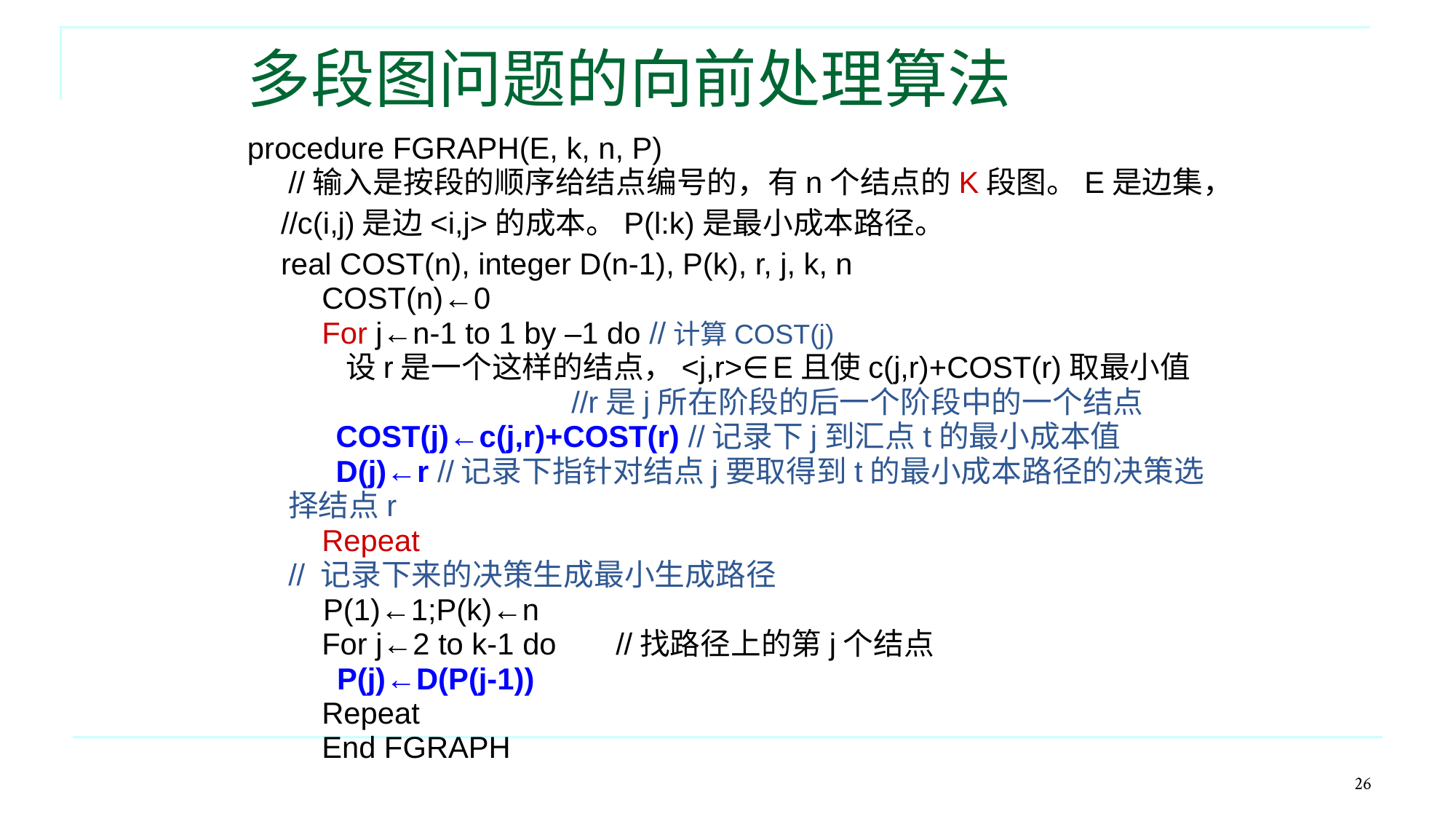

# 多段图问题的向前处理算法
procedure FGRAPH(E, k, n, P)
//输入是按段的顺序给结点编号的，有n个结点的K段图。E是边集，
    //c(i,j)是边<i,j>的成本。P(l:k)是最小成本路径。
    real COST(n), integer D(n-1), P(k), r, j, k, n
    COST(n)←0
    For j←n-1 to 1 by –1 do //计算COST(j)
      设r是一个这样的结点，<j,r>∈E且使c(j,r)+COST(r)取最小值
                                         //r是j所在阶段的后一个阶段中的一个结点
      COST(j)←c(j,r)+COST(r) //记录下j到汇点t的最小成本值
      D(j)←r //记录下指针对结点j要取得到t的最小成本路径的决策选择结点r
    Repeat
// 记录下来的决策生成最小生成路径
    P(1)←1;P(k)←n
    For j←2 to k-1 do	//找路径上的第j个结点
      P(j)←D(P(j-1))
    Repeat
    End FGRAPH
26